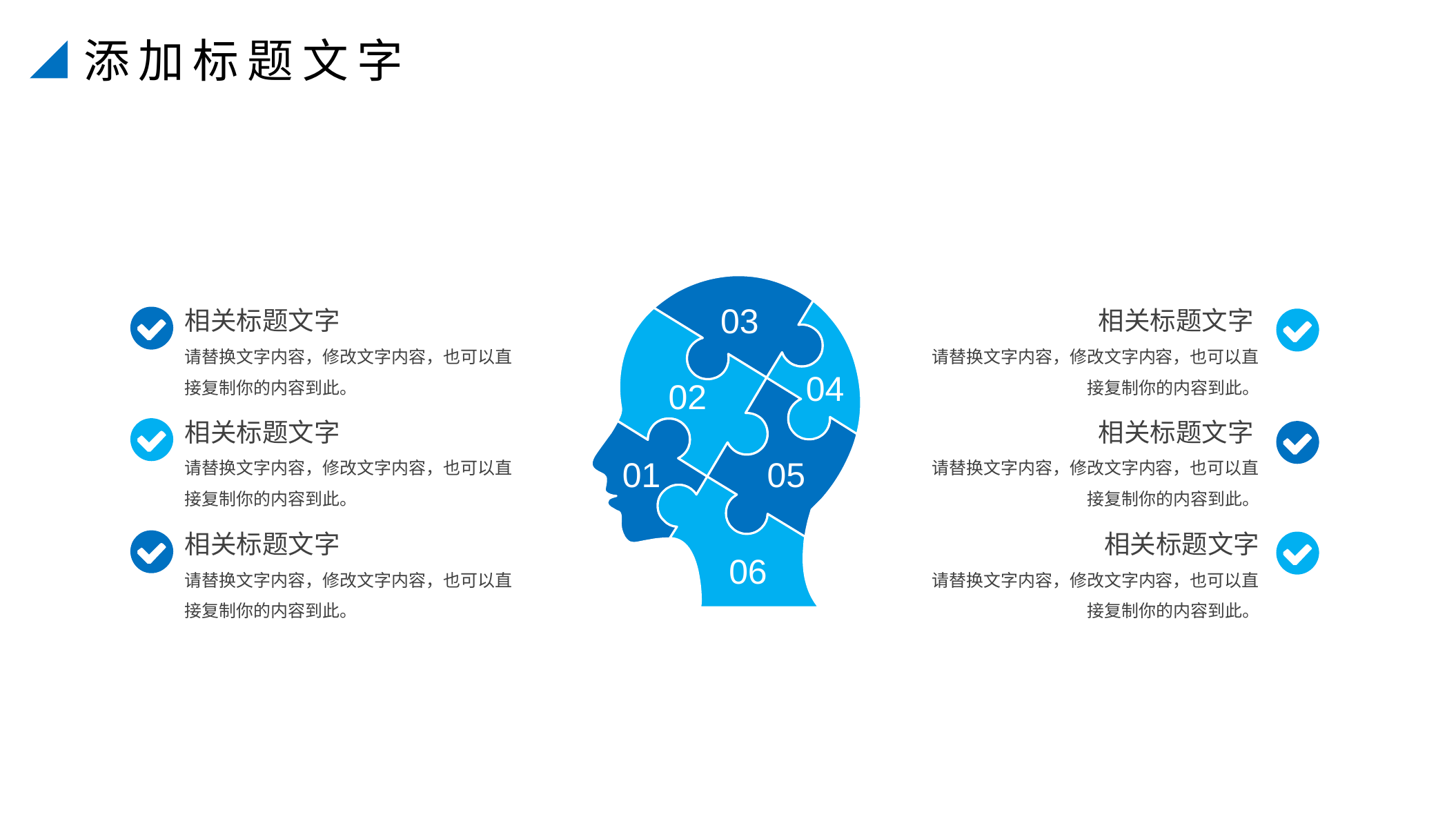

添加标题文字

相关标题文字
请替换文字内容，修改文字内容，也可以直接复制你的内容到此。
相关标题文字
请替换文字内容，修改文字内容，也可以直接复制你的内容到此。
03

04
02

相关标题文字
请替换文字内容，修改文字内容，也可以直接复制你的内容到此。
相关标题文字
请替换文字内容，修改文字内容，也可以直接复制你的内容到此。

01
05

相关标题文字
请替换文字内容，修改文字内容，也可以直接复制你的内容到此。
相关标题文字
请替换文字内容，修改文字内容，也可以直接复制你的内容到此。

06